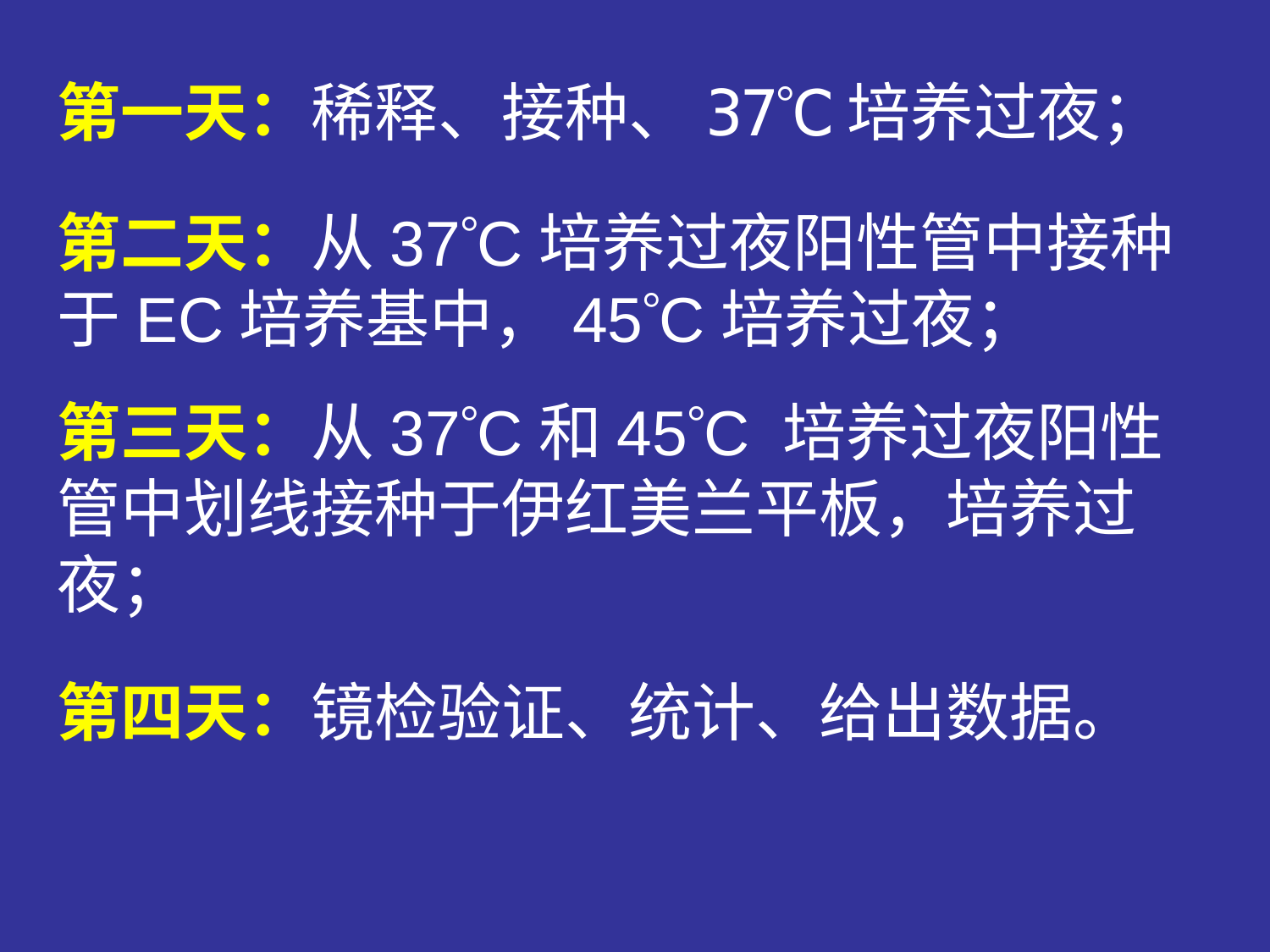

第一天：稀释、接种、37°C培养过夜；
第二天：从37°C培养过夜阳性管中接种于EC培养基中，45°C培养过夜；
第三天：从37°C和45°C 培养过夜阳性管中划线接种于伊红美兰平板，培养过夜；
第四天：镜检验证、统计、给出数据。